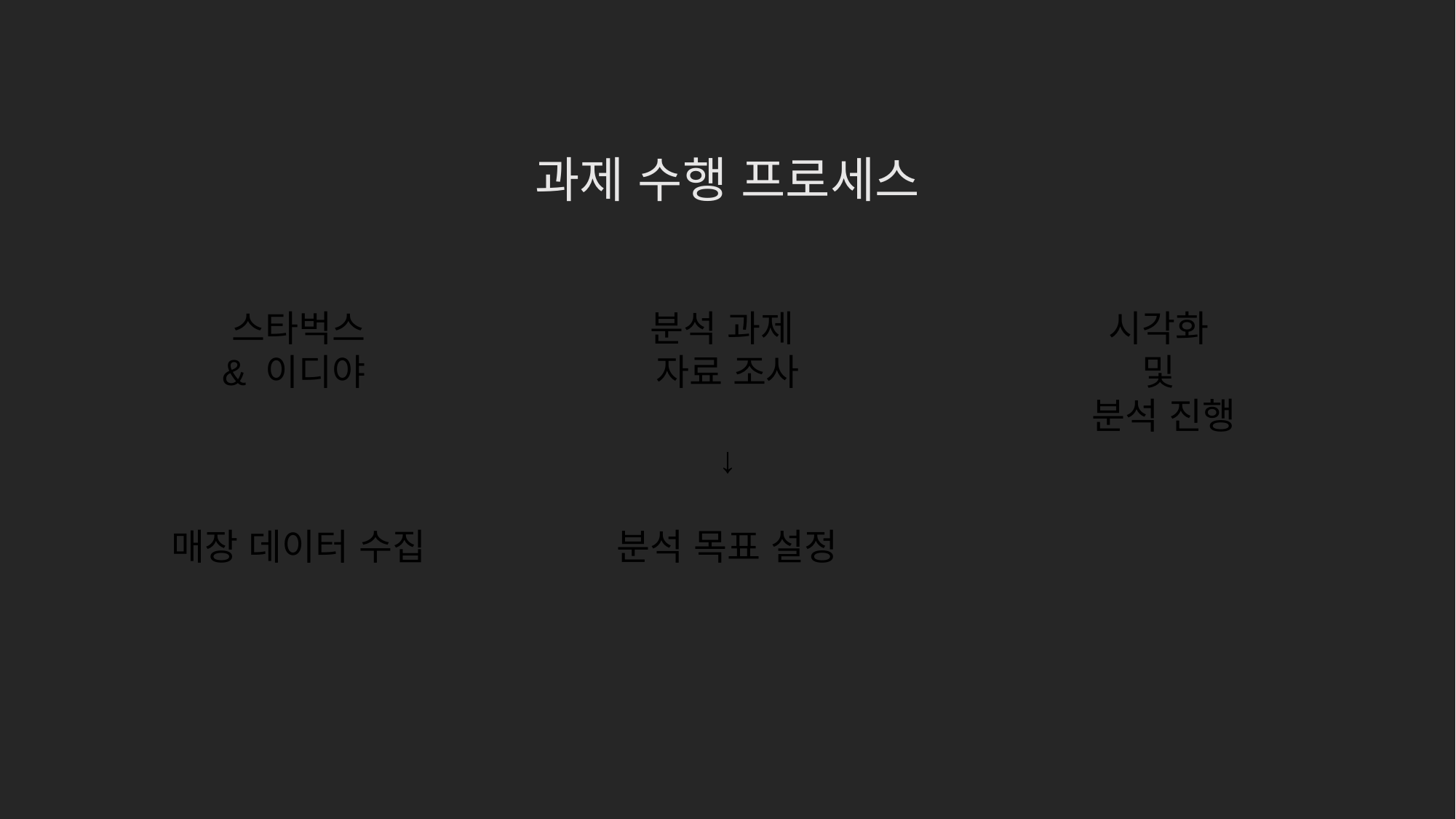

# 과제 수행 프로세스
스타벅스
& 이디야

매장 데이터 수집
시각화
및
분석 진행
분석 과제
자료 조사

↓

분석 목표 설정